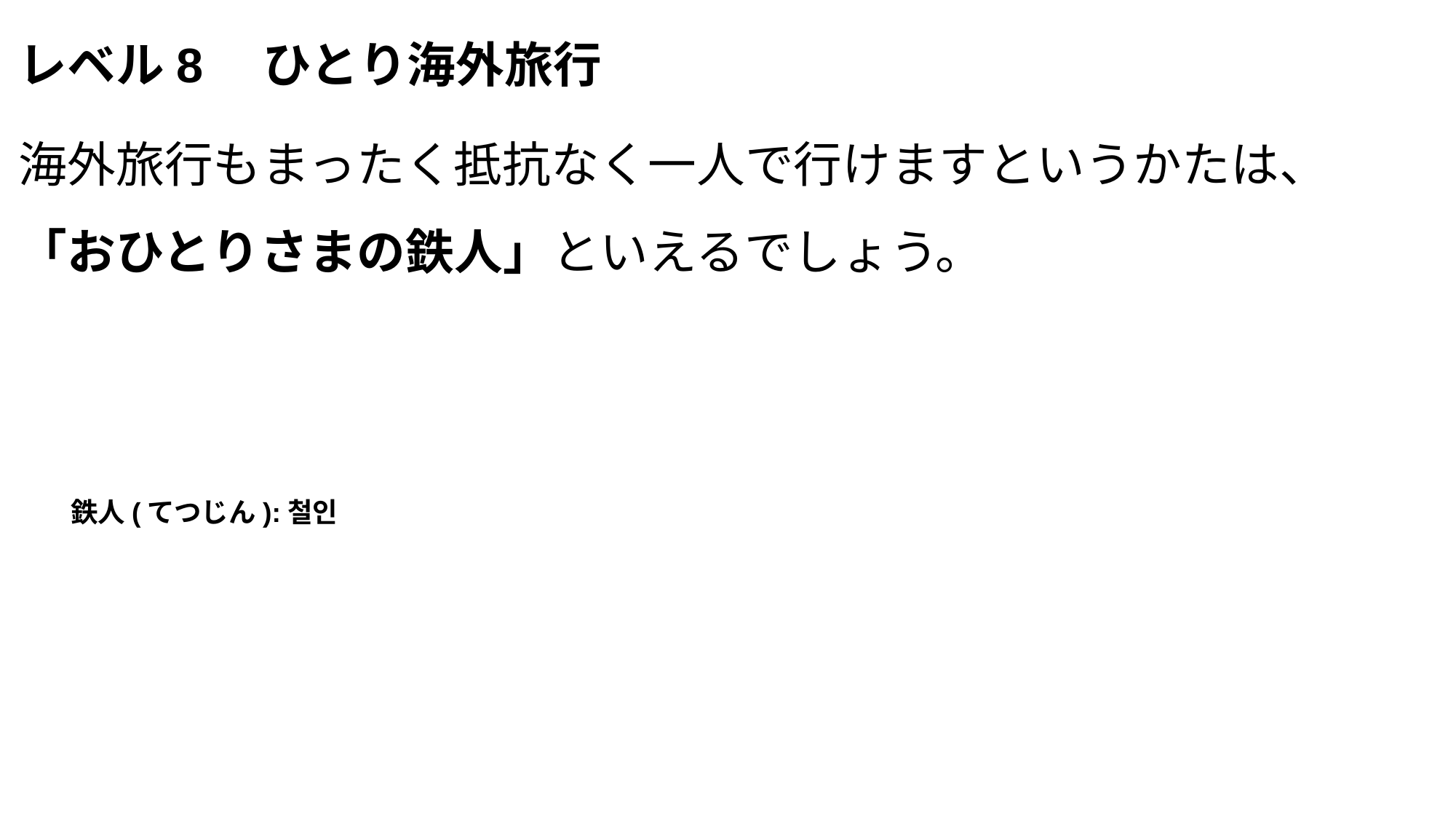

レベル8　ひとり海外旅行
海外旅行もまったく抵抗なく一人で行けますというかたは、「おひとりさまの鉄人」といえるでしょう。
鉄人(てつじん):철인